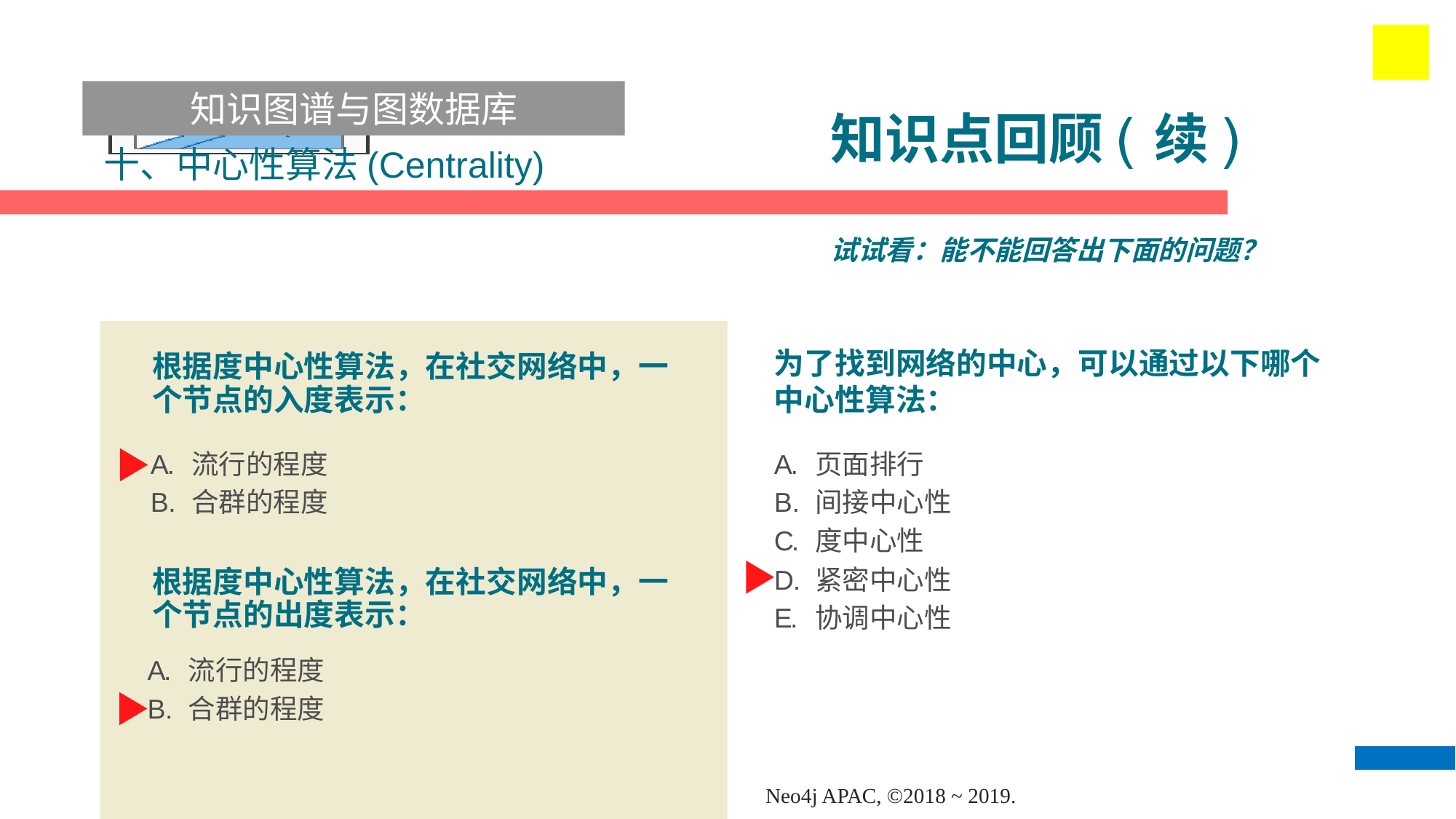

知识图谱与图数据库

# 知识点回顾(续)
十、中心性算法(Centrality)
试试看：能不能回答出下面的问题？
为了找到网络的中心，可以通过以下哪个中心性算法：
根据度中心性算法，在社交网络中，一个节点的入度表示：
流行的程度
合群的程度
页面排行
间接中心性
度中心性
紧密中心性
协调中心性

根据度中心性算法，在社交网络中，一个节点的出度表示：

流行的程度
合群的程度